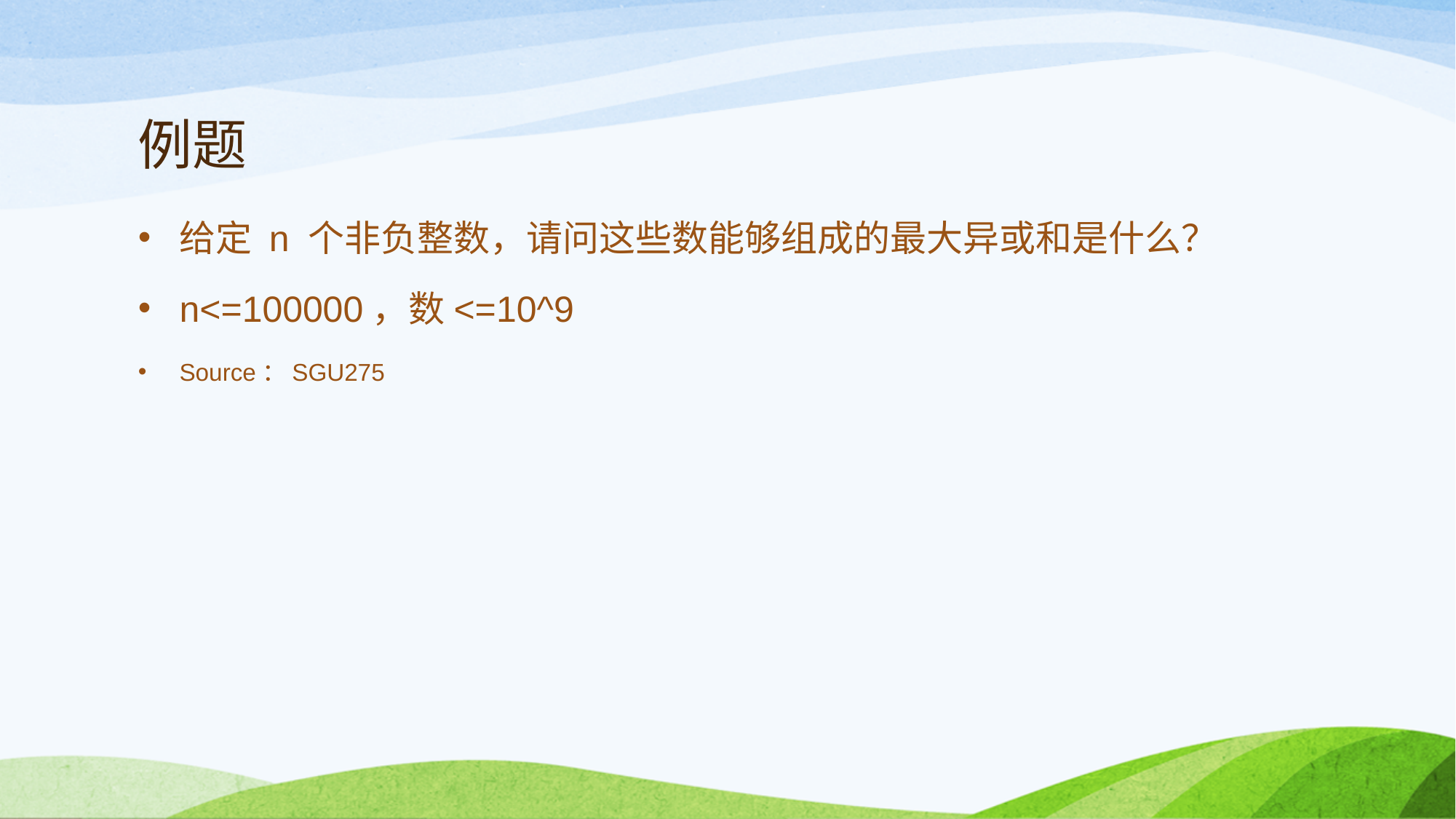

# 例题
给定 n 个非负整数​，请问这些数能够组成的最大异或和是什么？
n<=100000，数<=10^9
Source：SGU275